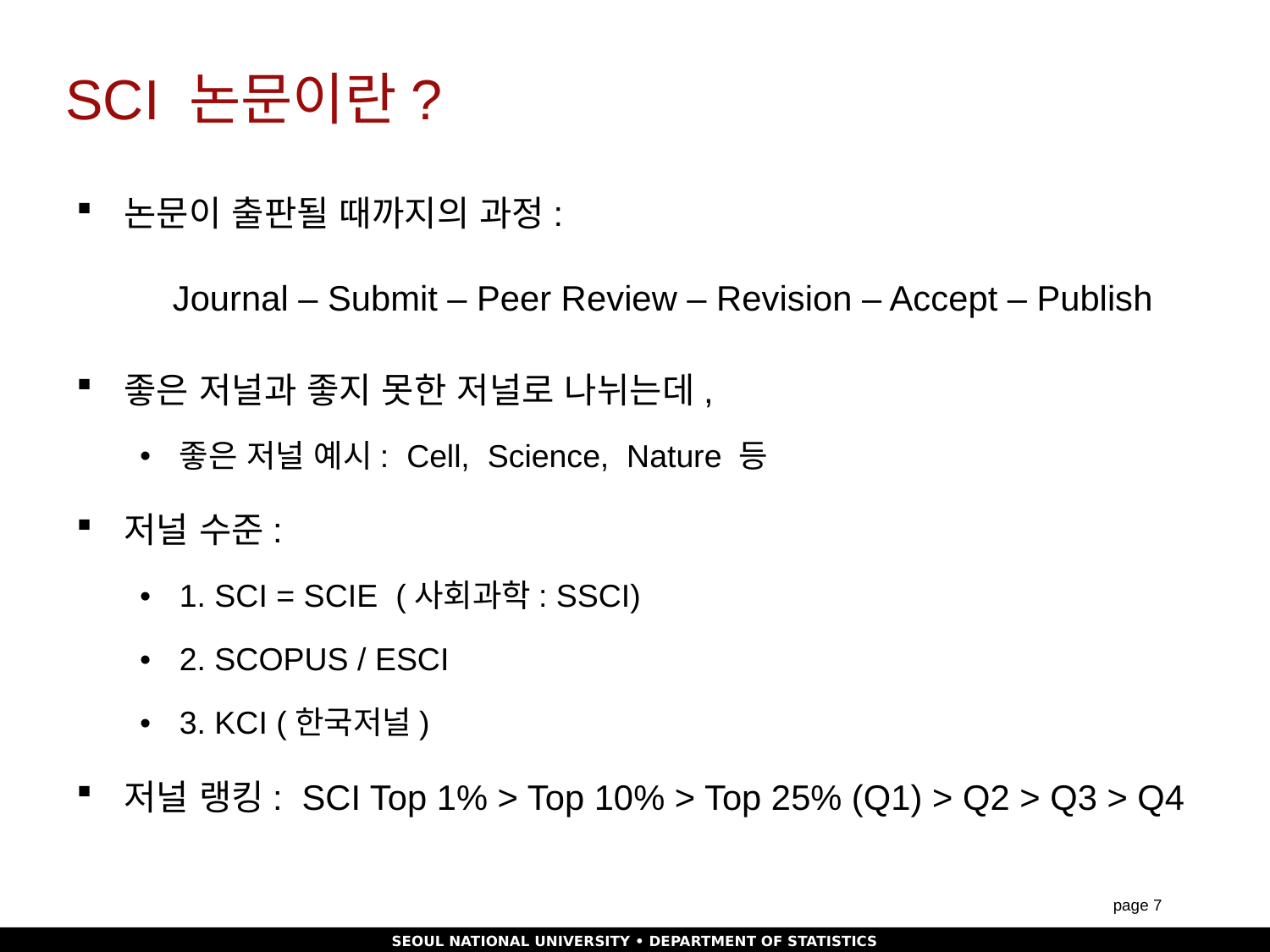

# SCI 논문이란?
논문이 출판될 때까지의 과정:
     Journal – Submit – Peer Review – Revision – Accept – Publish
좋은 저널과 좋지 못한 저널로 나뉘는데,
좋은 저널 예시:  Cell,  Science,  Nature 등

저널 수준:
1. SCI = SCIE  (사회과학: SSCI)
2. SCOPUS / ESCI
3. KCI (한국저널)

저널 랭킹:  SCI Top 1% > Top 10% > Top 25% (Q1) > Q2 > Q3 > Q4

page 7